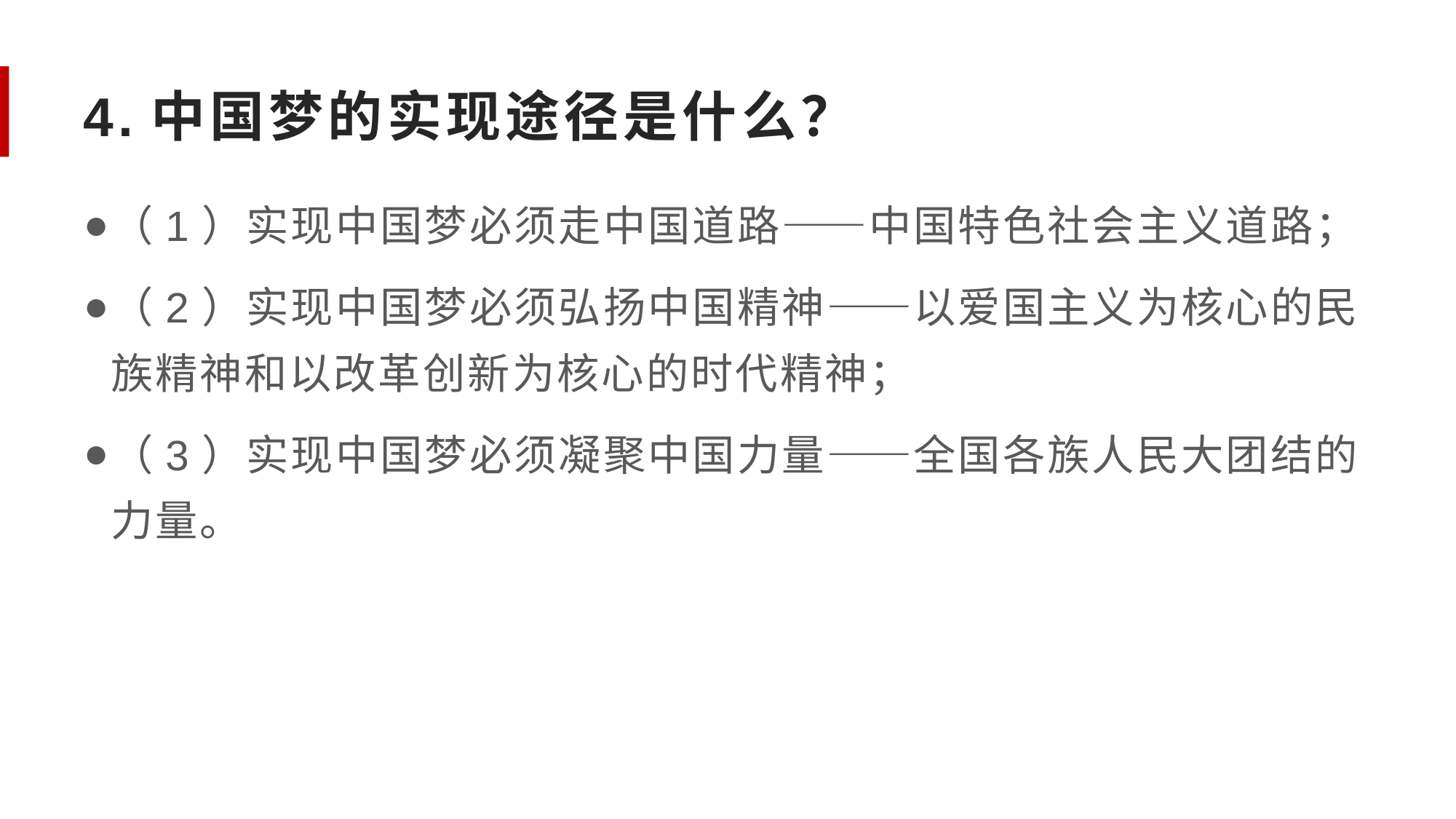

# 4.中国梦的实现途径是什么？
（1）实现中国梦必须走中国道路——中国特色社会主义道路；
（2）实现中国梦必须弘扬中国精神——以爱国主义为核心的民族精神和以改革创新为核心的时代精神；
（3）实现中国梦必须凝聚中国力量——全国各族人民大团结的力量。